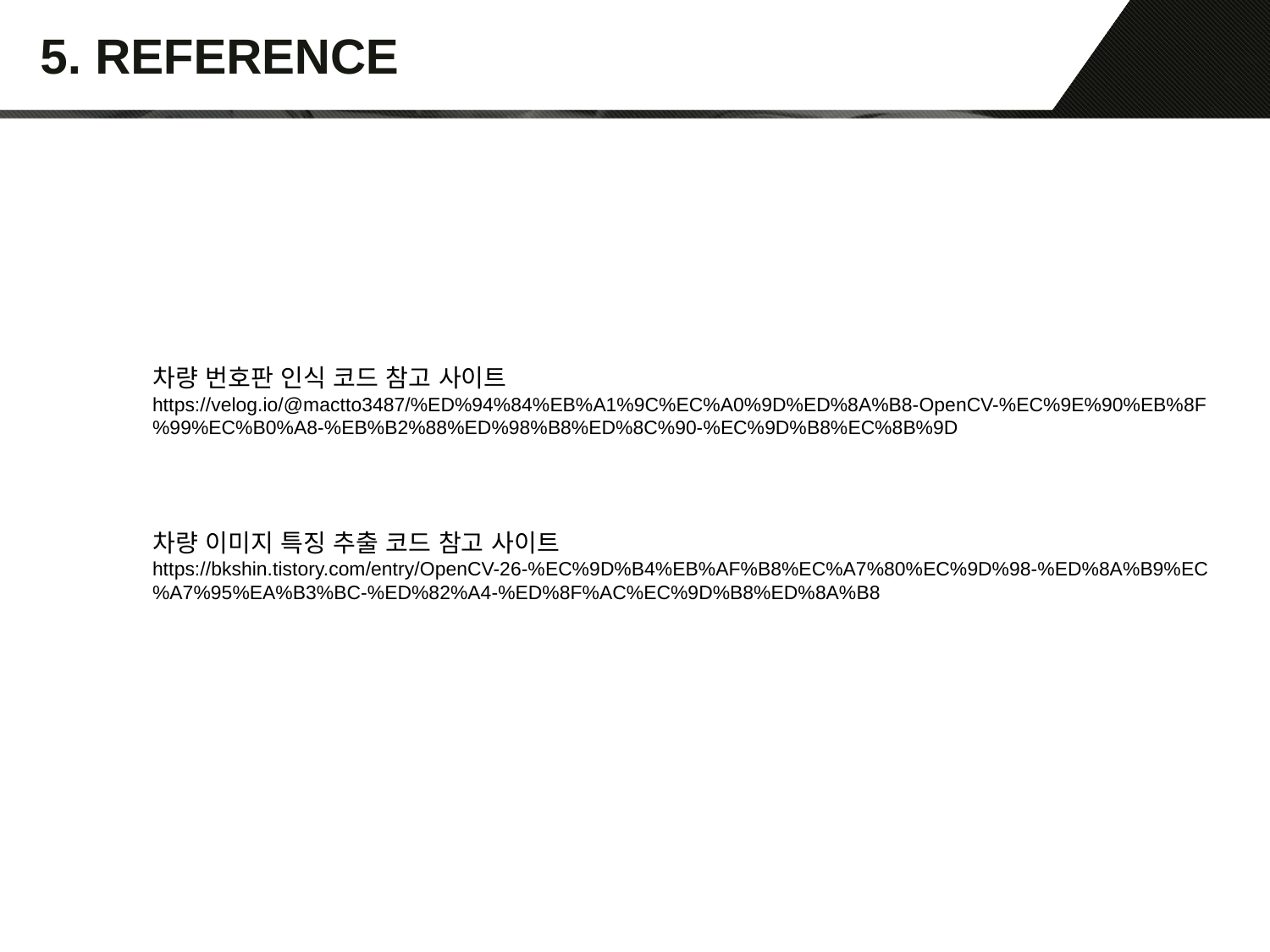

# 5. REFERENCE
차량 번호판 인식 코드 참고 사이트
https://velog.io/@mactto3487/%ED%94%84%EB%A1%9C%EC%A0%9D%ED%8A%B8-OpenCV-%EC%9E%90%EB%8F%99%EC%B0%A8-%EB%B2%88%ED%98%B8%ED%8C%90-%EC%9D%B8%EC%8B%9D

차량 이미지 특징 추출 코드 참고 사이트
https://bkshin.tistory.com/entry/OpenCV-26-%EC%9D%B4%EB%AF%B8%EC%A7%80%EC%9D%98-%ED%8A%B9%EC%A7%95%EA%B3%BC-%ED%82%A4-%ED%8F%AC%EC%9D%B8%ED%8A%B8